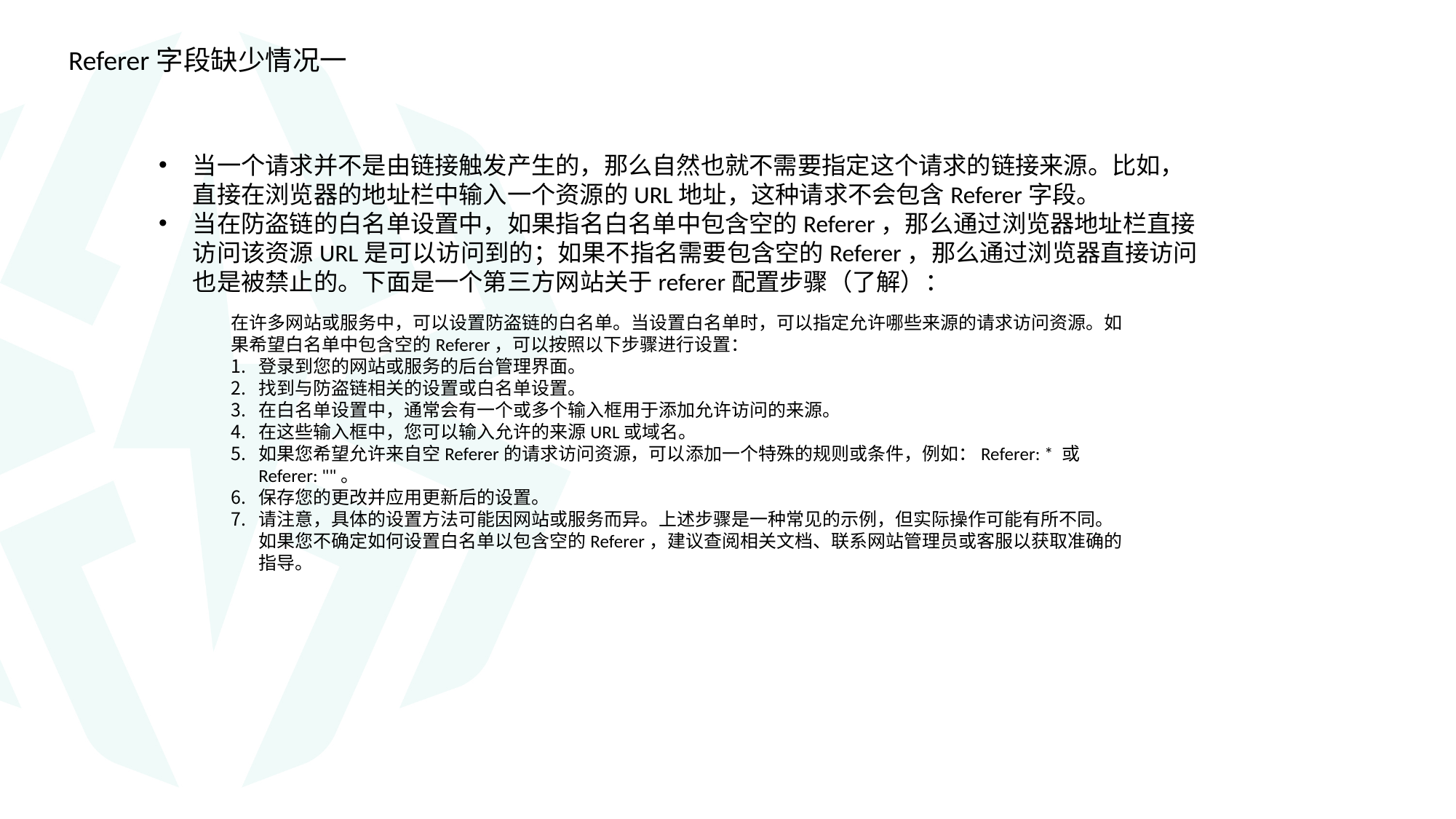

Referer字段缺少情况一
当一个请求并不是由链接触发产生的，那么自然也就不需要指定这个请求的链接来源。比如，直接在浏览器的地址栏中输入一个资源的URL地址，这种请求不会包含Referer字段。
当在防盗链的白名单设置中，如果指名白名单中包含空的Referer，那么通过浏览器地址栏直接访问该资源URL是可以访问到的；如果不指名需要包含空的Referer，那么通过浏览器直接访问也是被禁止的。下面是一个第三方网站关于referer配置步骤（了解）：
在许多网站或服务中，可以设置防盗链的白名单。当设置白名单时，可以指定允许哪些来源的请求访问资源。如果希望白名单中包含空的Referer，可以按照以下步骤进行设置：
登录到您的网站或服务的后台管理界面。
找到与防盗链相关的设置或白名单设置。
在白名单设置中，通常会有一个或多个输入框用于添加允许访问的来源。
在这些输入框中，您可以输入允许的来源URL或域名。
如果您希望允许来自空Referer的请求访问资源，可以添加一个特殊的规则或条件，例如：Referer: * 或 Referer: ""。
保存您的更改并应用更新后的设置。
请注意，具体的设置方法可能因网站或服务而异。上述步骤是一种常见的示例，但实际操作可能有所不同。如果您不确定如何设置白名单以包含空的Referer，建议查阅相关文档、联系网站管理员或客服以获取准确的指导。